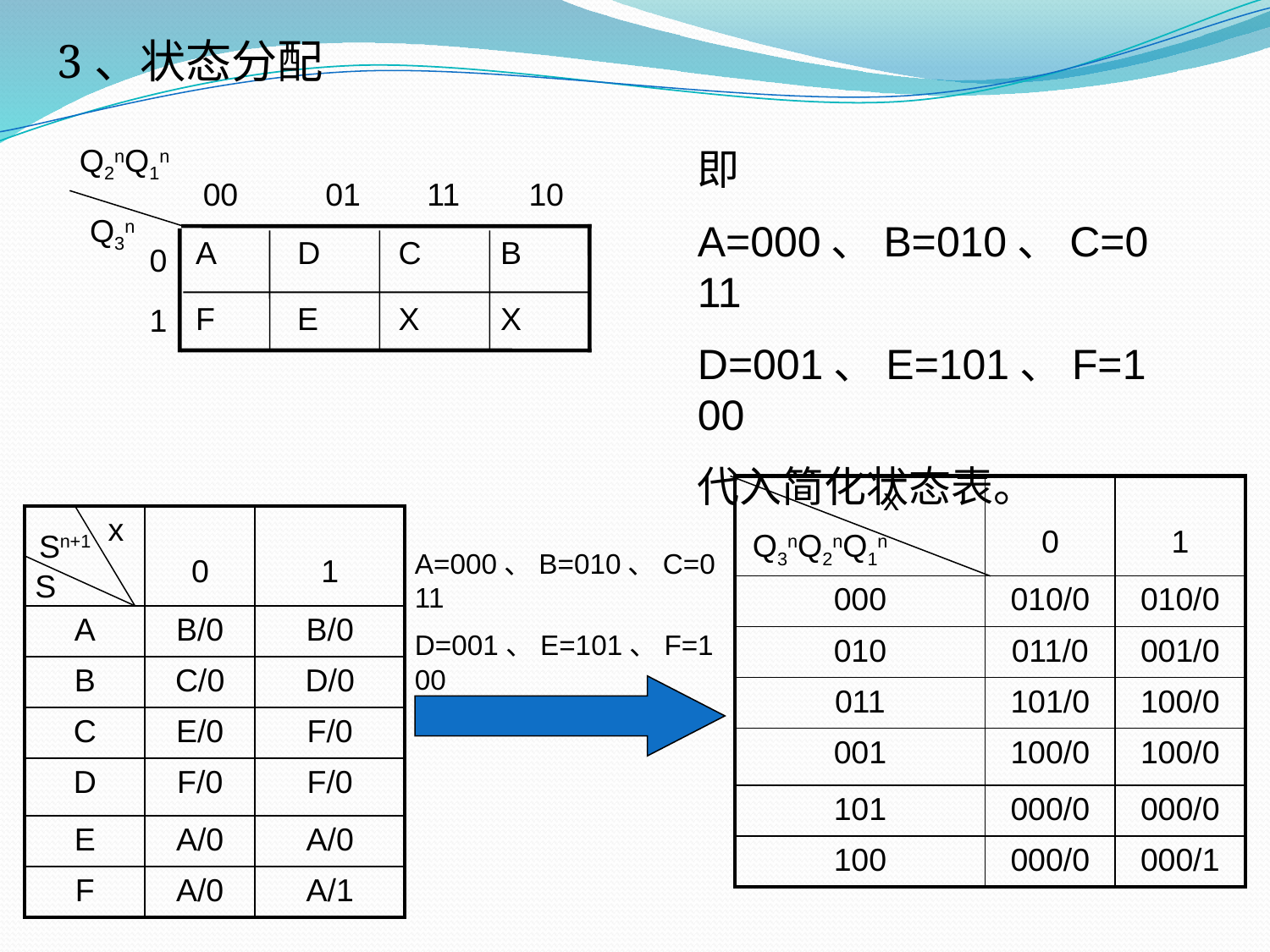

3、状态分配
即
A=000、B=010、C=011
D=001、E=101、F=100
代入简化状态表。
Q2nQ1n
00
01
11
10

Q3n
A

D
C
B

0
F

E
X
X
1

| x | 0 | 1 |
| --- | --- | --- |
| 000 | 010/0 | 010/0 |
| 010 | 011/0 | 001/0 |
| 011 | 101/0 | 100/0 |
| 001 | 100/0 | 100/0 |
| 101 | 000/0 | 000/0 |
| 100 | 000/0 | 000/1 |
| x | 0 | 1 |
| --- | --- | --- |
| A | B/0 | B/0 |
| B | C/0 | D/0 |
| C | E/0 | F/0 |
| D | F/0 | F/0 |
| E | A/0 | A/0 |
| F | A/0 | A/1 |

Sn+1
Q3nQ2nQ1n
A=000、B=010、C=011
D=001、E=101、F=100

S